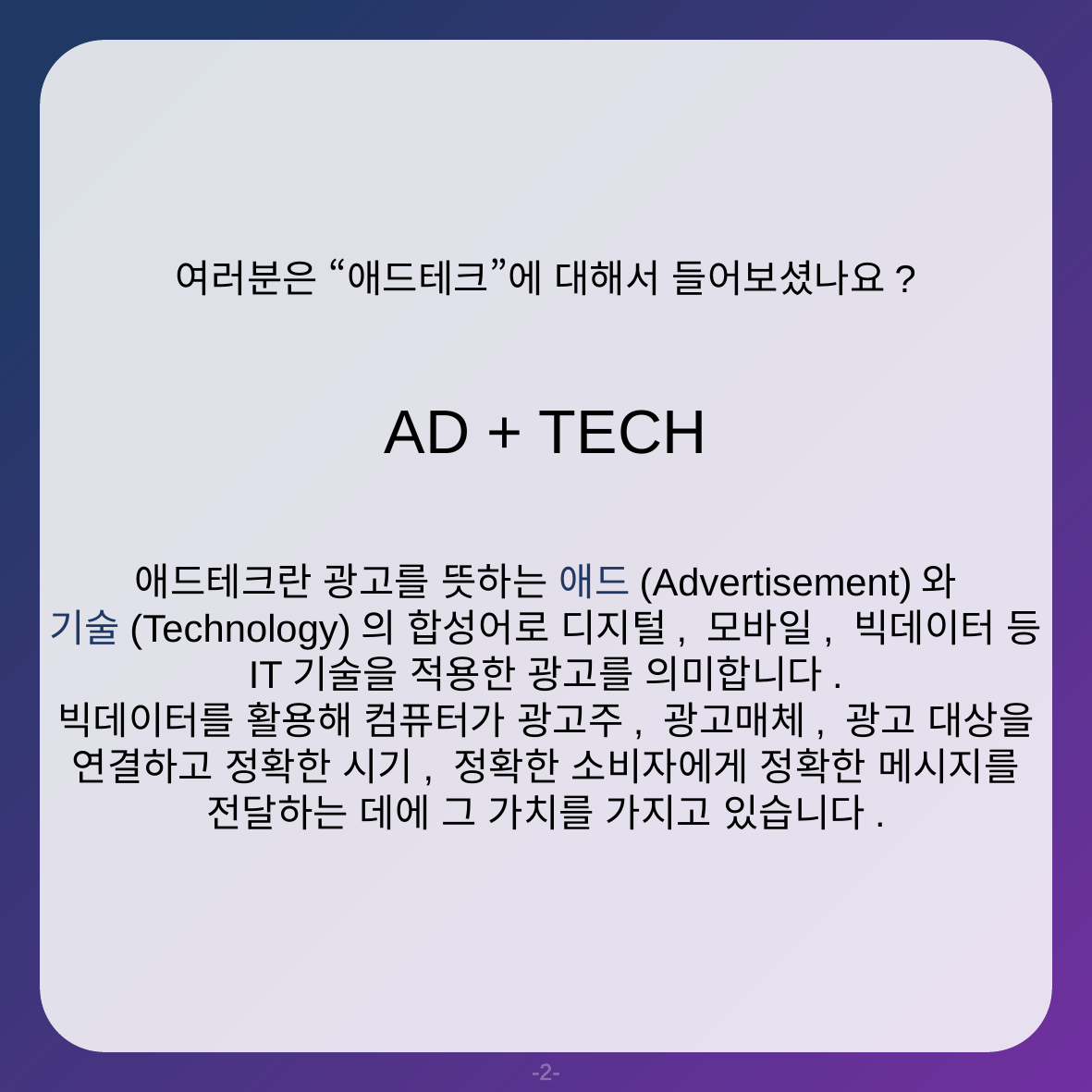

여러분은 “애드테크”에 대해서 들어보셨나요?
AD + TECH
애드테크란 광고를 뜻하는 애드(Advertisement)와
기술(Technology)의 합성어로 디지털, 모바일, 빅데이터 등
IT기술을 적용한 광고를 의미합니다.
빅데이터를 활용해 컴퓨터가 광고주, 광고매체, 광고 대상을
연결하고 정확한 시기, 정확한 소비자에게 정확한 메시지를
전달하는 데에 그 가치를 가지고 있습니다.
-2-